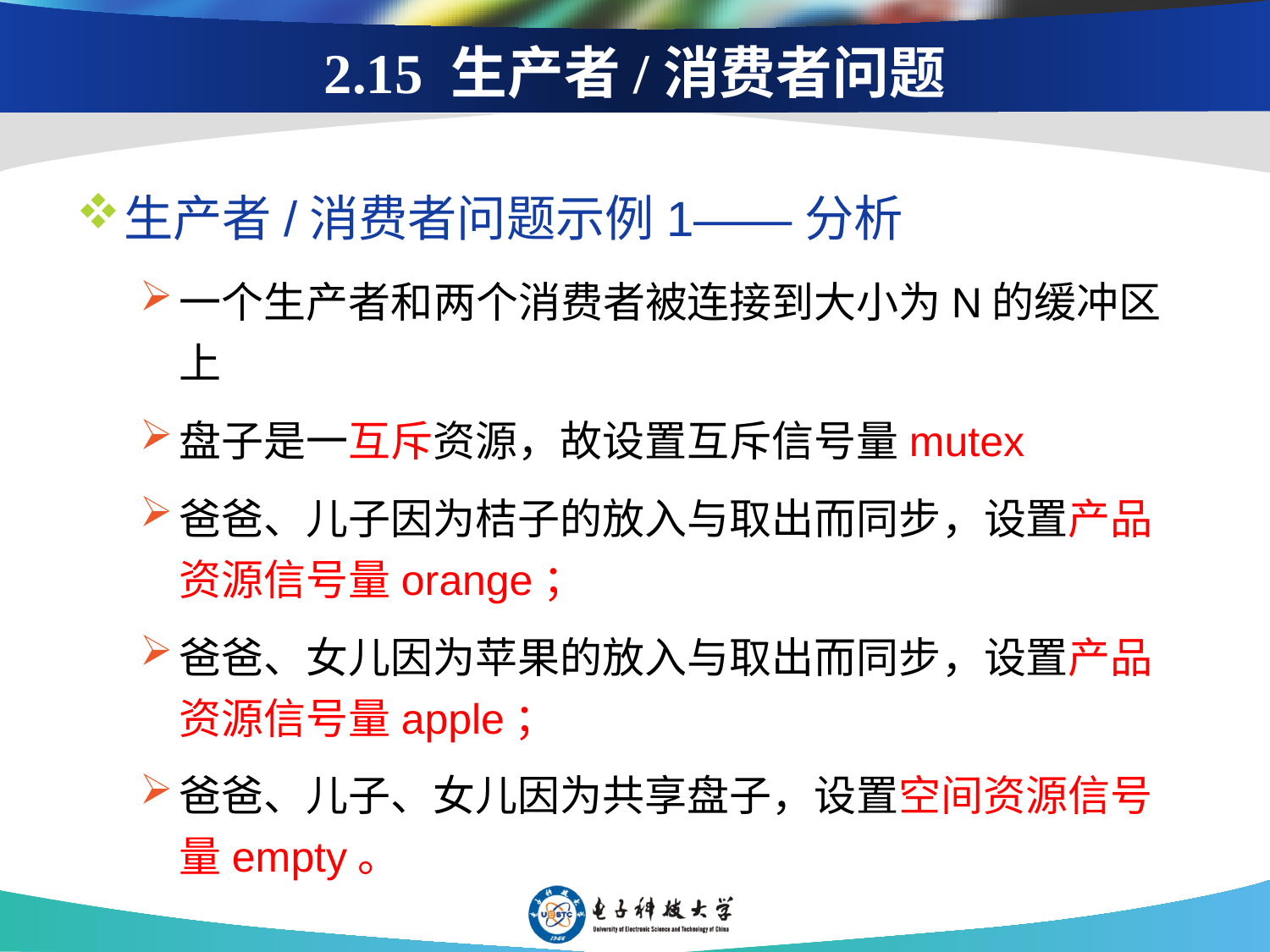

生产者/消费者问题示例1——分析
一个生产者和两个消费者被连接到大小为N的缓冲区上
盘子是一互斥资源，故设置互斥信号量mutex
爸爸、儿子因为桔子的放入与取出而同步，设置产品资源信号量orange；
爸爸、女儿因为苹果的放入与取出而同步，设置产品资源信号量apple；
爸爸、儿子、女儿因为共享盘子，设置空间资源信号量empty。
2.15 生产者/消费者问题